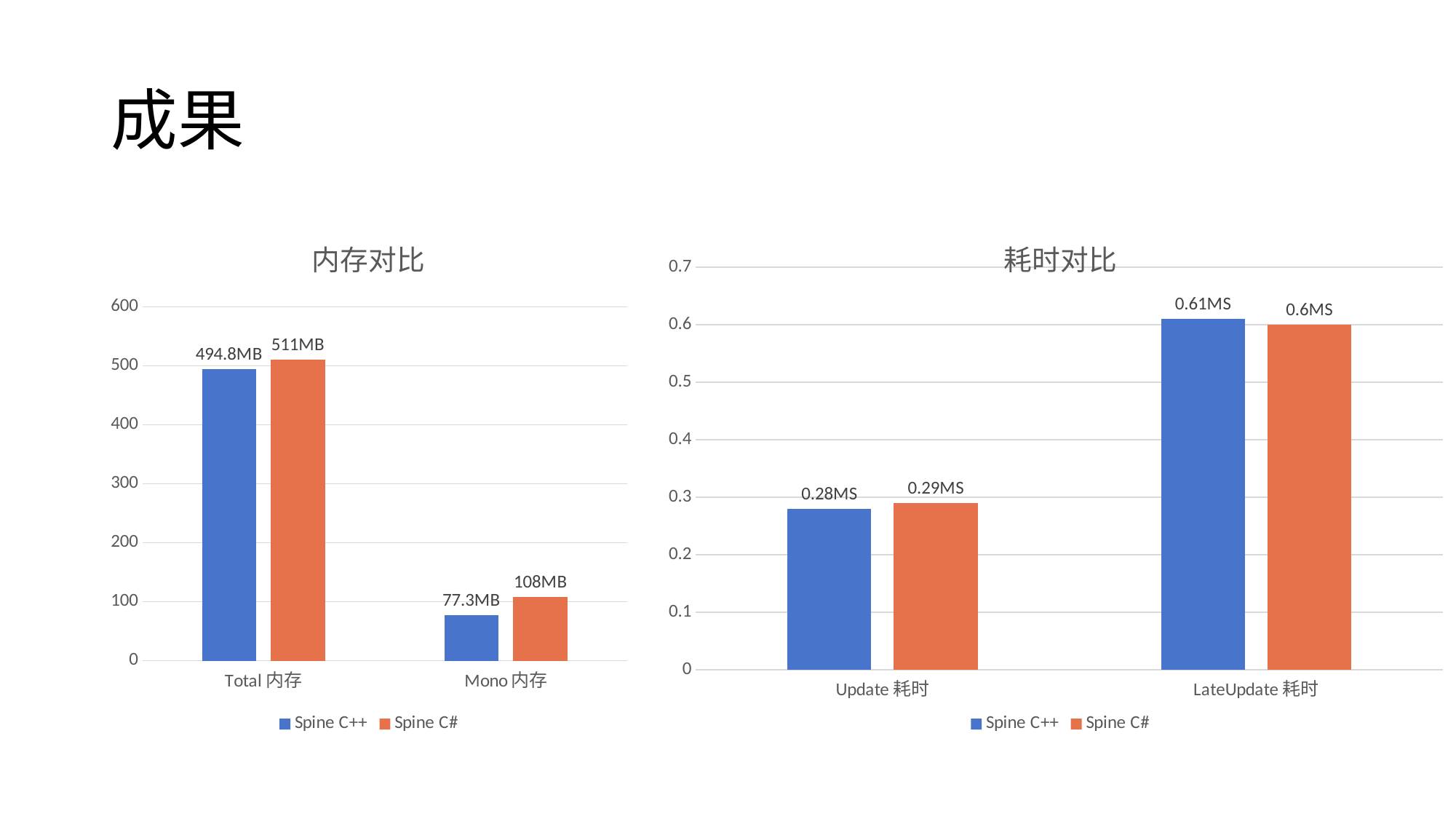

# 成果

### Chart: 内存对比

| Category | Spine C++ | Spine C# |
|---|---|---|
| Total内存 | 494.8 | 511.0 |
| Mono内存 | 77.3 | 108.0 |

### Chart: 耗时对比

| Category | Spine C++ | Spine C# |
|---|---|---|
| Update耗时 | 0.28 | 0.29 |
| LateUpdate耗时 | 0.61 | 0.6 |